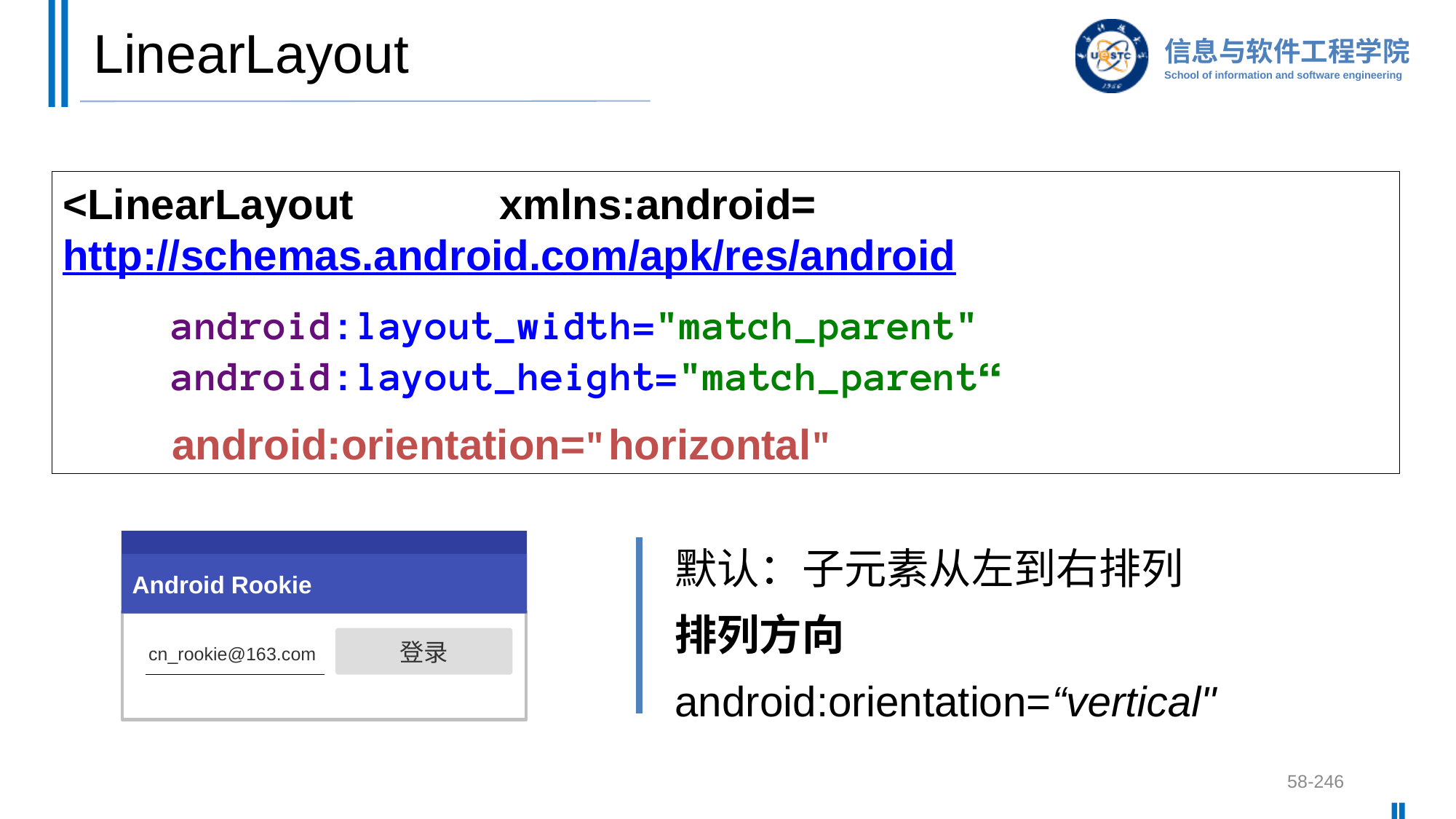

# LinearLayout
<LinearLayout     	xmlns:android=http://schemas.android.com/apk/res/android
	android:layout_width="match_parent"
	android:layout_height="match_parent“
	android:orientation="horizontal"
默认：子元素从左到右排列
排列方向android:orientation=“vertical"

Android Rookie

登录
cn_rookie@163.com
58-246